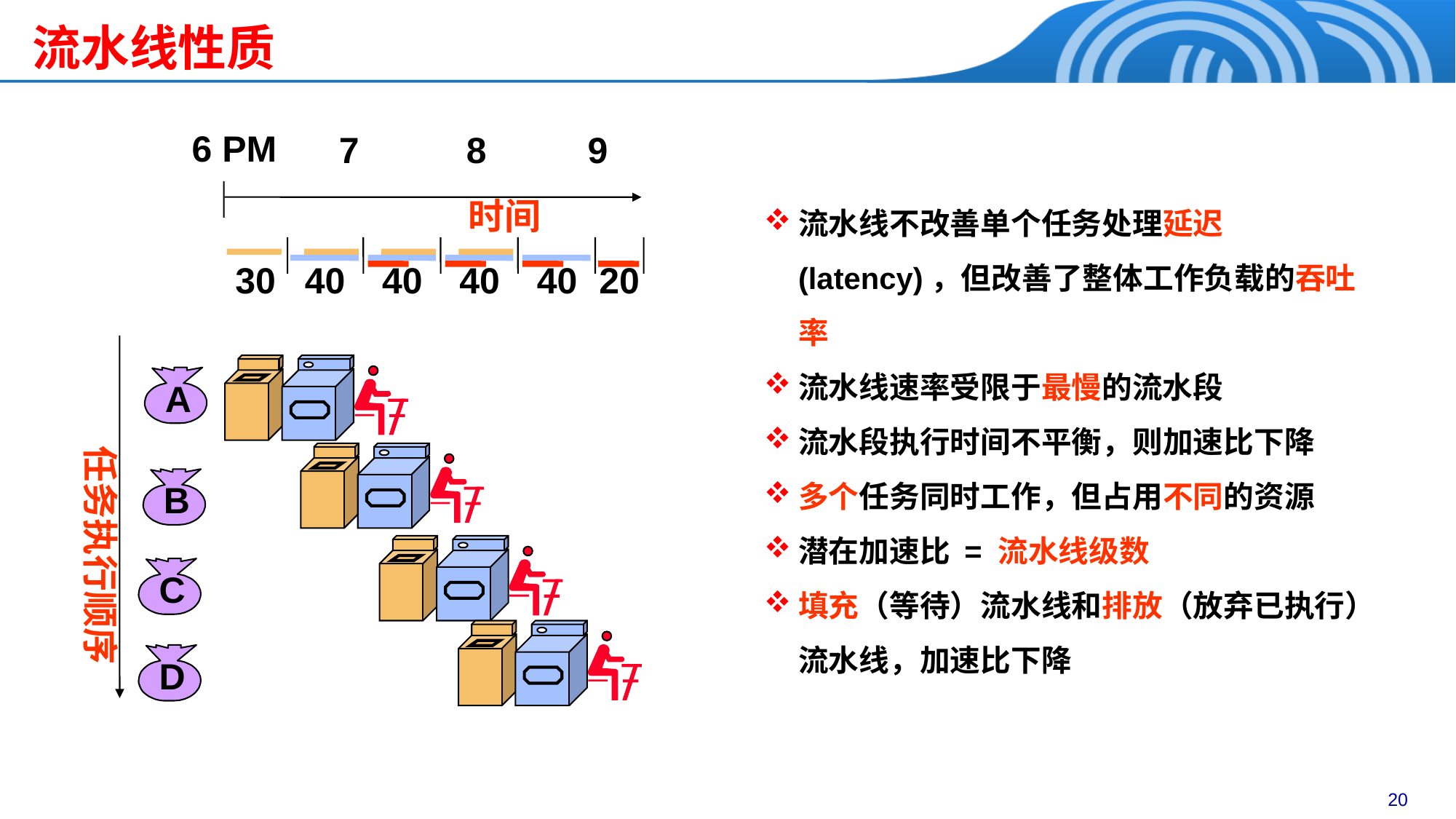

流水线性质
6 PM
7
8
9

时间

40

40

40

30
40
20

流水线不改善单个任务处理延迟(latency)，但改善了整体工作负载的吞吐率
流水线速率受限于最慢的流水段
流水段执行时间不平衡，则加速比下降
多个任务同时工作，但占用不同的资源
潜在加速比 = 流水线级数
填充（等待）流水线和排放（放弃已执行）流水线，加速比下降

A
任务执行顺序

B

C

D